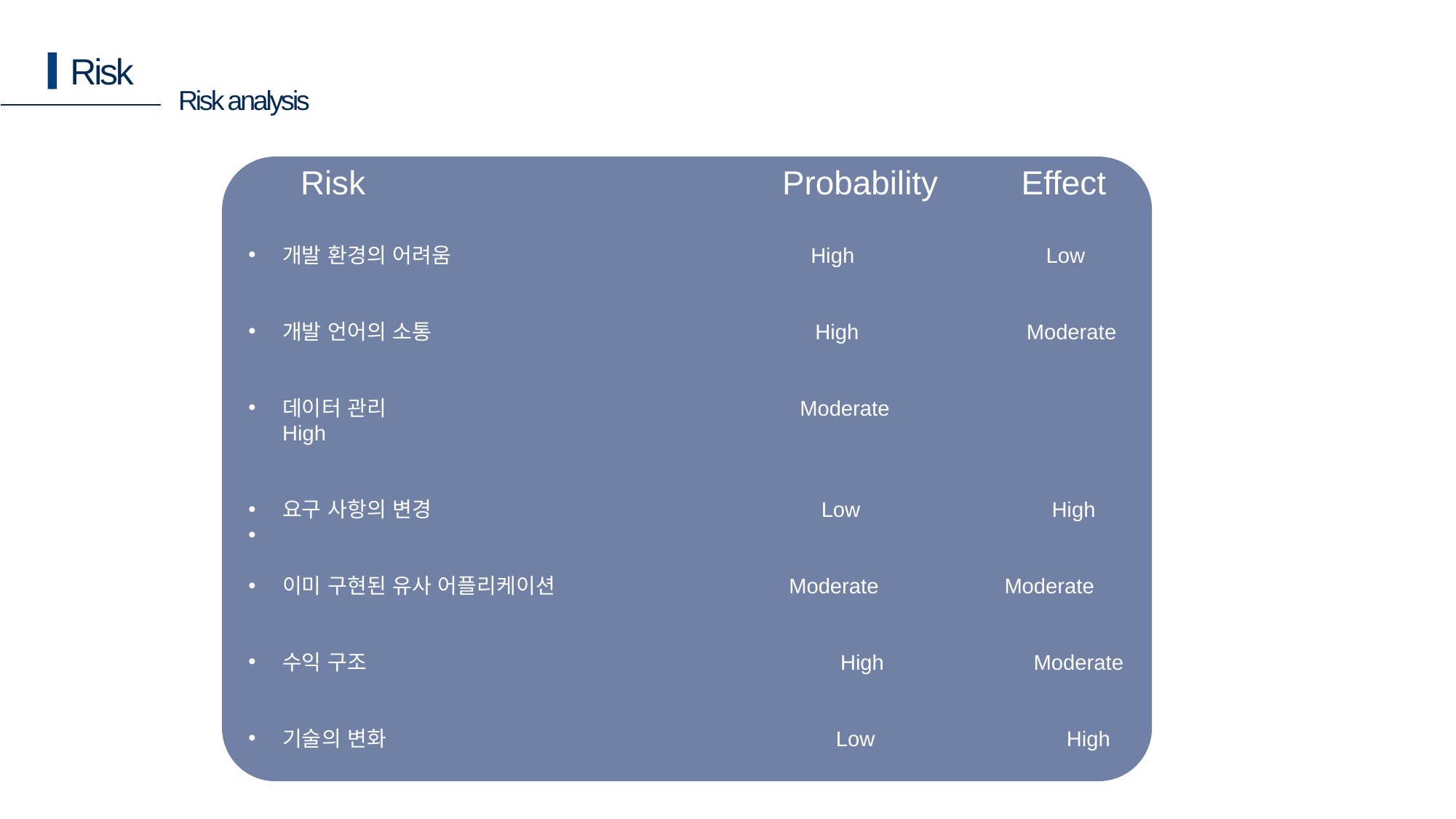

Risk

Risk analysis
       Risk                                             Probability         Effect

개발 환경의 어려움                                                           High                                Low

개발 언어의 소통                                                               High                            Moderate

데이터 관리                                                                    Moderate	      	              High

요구 사항의 변경                                                                Low                                High

이미 구현된 유사 어플리케이션                                      Moderate                     Moderate

수익 구조                                                                              High                         Moderate

기술의 변화                                                                          Low                                High